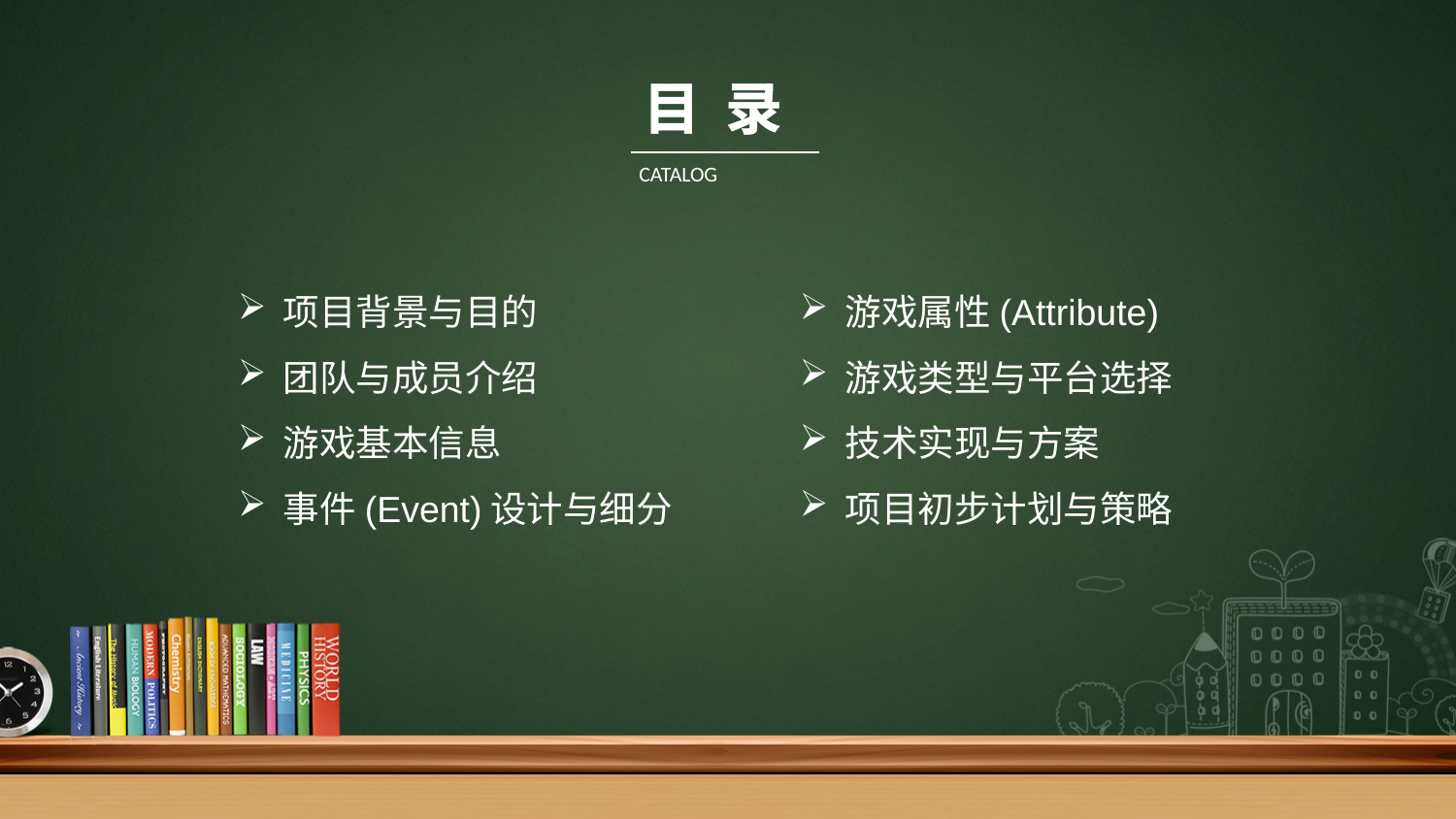

目  录
CATALOG
项目背景与目的
团队与成员介绍
游戏基本信息
事件(Event)设计与细分
游戏属性(Attribute)
游戏类型与平台选择
技术实现与方案
项目初步计划与策略